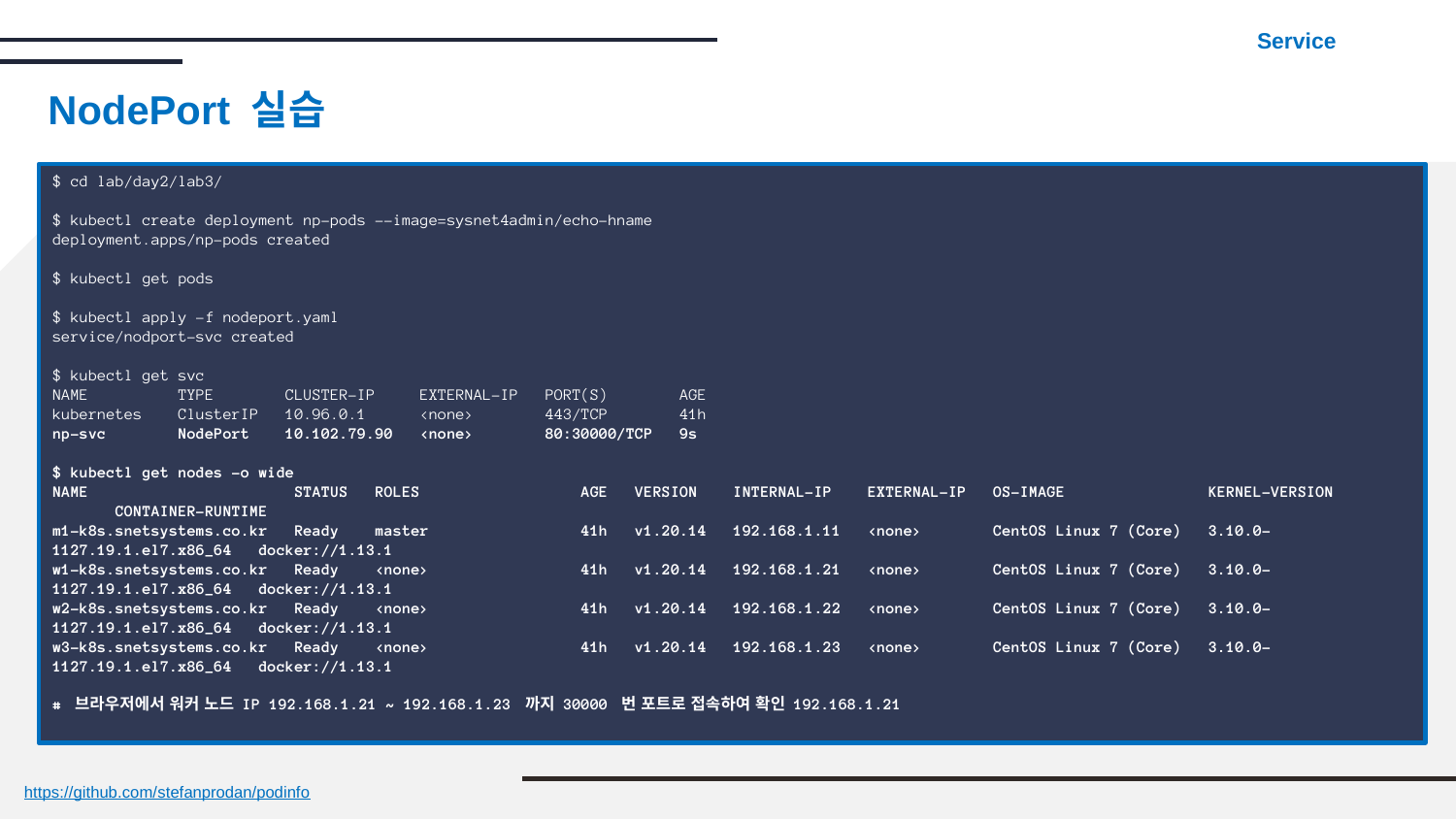

Service
NodePort 실습

$ cd lab/day2/lab3/

$ kubectl create deployment np-pods --image=sysnet4admin/echo-hname
deployment.apps/np-pods created

$ kubectl get pods

$ kubectl apply –f nodeport.yaml
service/nodport-svc created

$ kubectl get svc
NAME          TYPE        CLUSTER-IP     EXTERNAL-IP   PORT(S)        AGE
kubernetes    ClusterIP   10.96.0.1      <none>        443/TCP        41h
np-svc        NodePort    10.102.79.90   <none>        80:30000/TCP   9s

$ kubectl get nodes -o wide
NAME                       STATUS   ROLES                  AGE   VERSION    INTERNAL-IP    EXTERNAL-IP   OS-IMAGE                KERNEL-VERSION                CONTAINER-RUNTIME
m1-k8s.snetsystems.co.kr   Ready    master                 41h   v1.20.14   192.168.1.11   <none>        CentOS Linux 7 (Core)   3.10.0-1127.19.1.el7.x86_64   docker://1.13.1
w1-k8s.snetsystems.co.kr   Ready    <none>                 41h   v1.20.14   192.168.1.21   <none>        CentOS Linux 7 (Core)   3.10.0-1127.19.1.el7.x86_64   docker://1.13.1
w2-k8s.snetsystems.co.kr   Ready    <none>                 41h   v1.20.14   192.168.1.22   <none>        CentOS Linux 7 (Core)   3.10.0-1127.19.1.el7.x86_64   docker://1.13.1
w3-k8s.snetsystems.co.kr   Ready    <none>                 41h   v1.20.14   192.168.1.23   <none>        CentOS Linux 7 (Core)   3.10.0-1127.19.1.el7.x86_64   docker://1.13.1

# 브라우저에서 워커 노드 IP 192.168.1.21 ~ 192.168.1.23 까지 30000 번 포트로 접속하여 확인 192.168.1.21
https://github.com/stefanprodan/podinfo